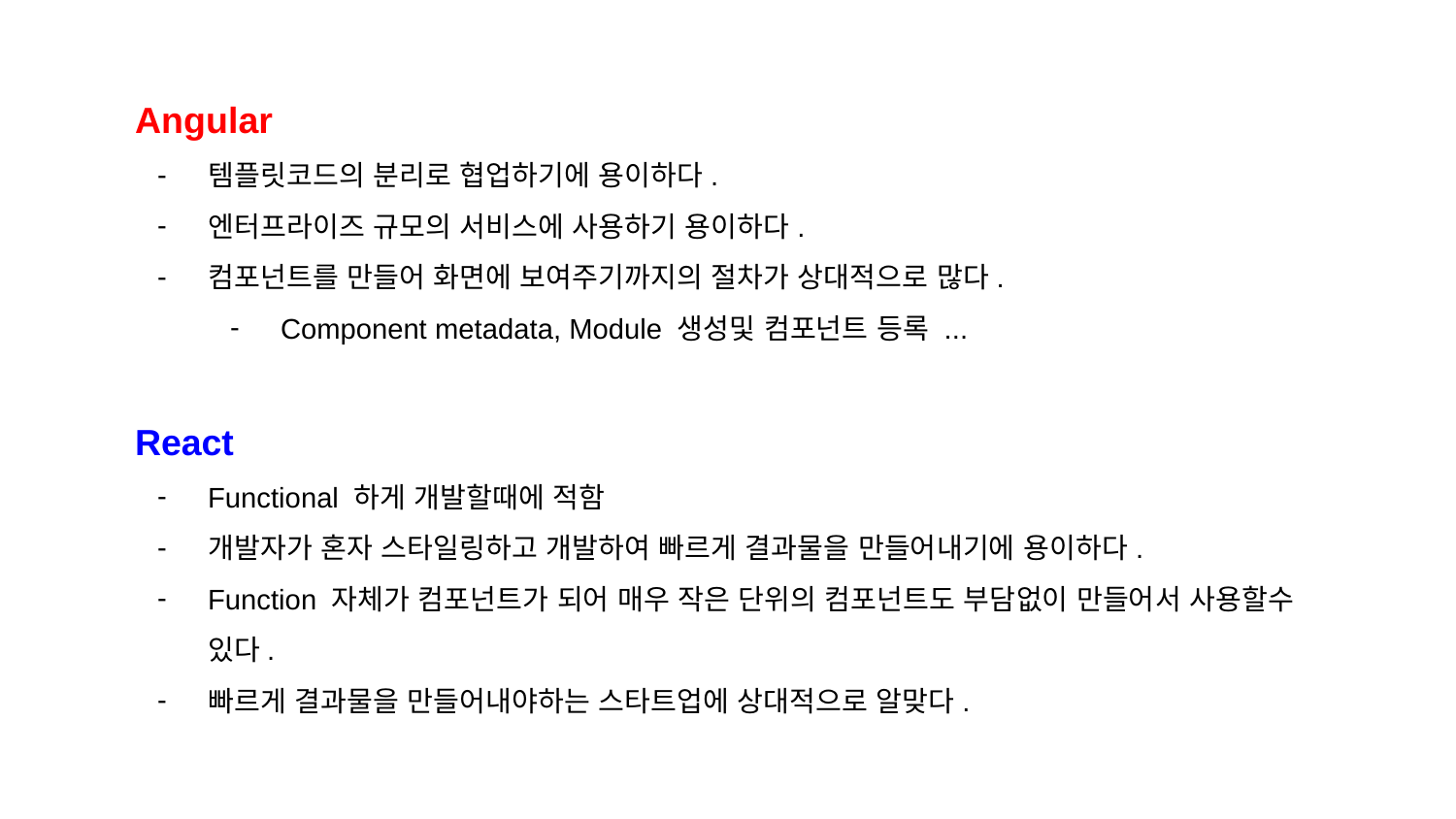

Angular
템플릿코드의 분리로 협업하기에 용이하다.
엔터프라이즈 규모의 서비스에 사용하기 용이하다.
컴포넌트를 만들어 화면에 보여주기까지의 절차가 상대적으로 많다.
Component metadata, Module 생성및 컴포넌트 등록 ...

React
Functional 하게 개발할때에 적함
개발자가 혼자 스타일링하고 개발하여 빠르게 결과물을 만들어내기에 용이하다.
Function 자체가 컴포넌트가 되어 매우 작은 단위의 컴포넌트도 부담없이 만들어서 사용할수 있다.
빠르게 결과물을 만들어내야하는 스타트업에 상대적으로 알맞다.